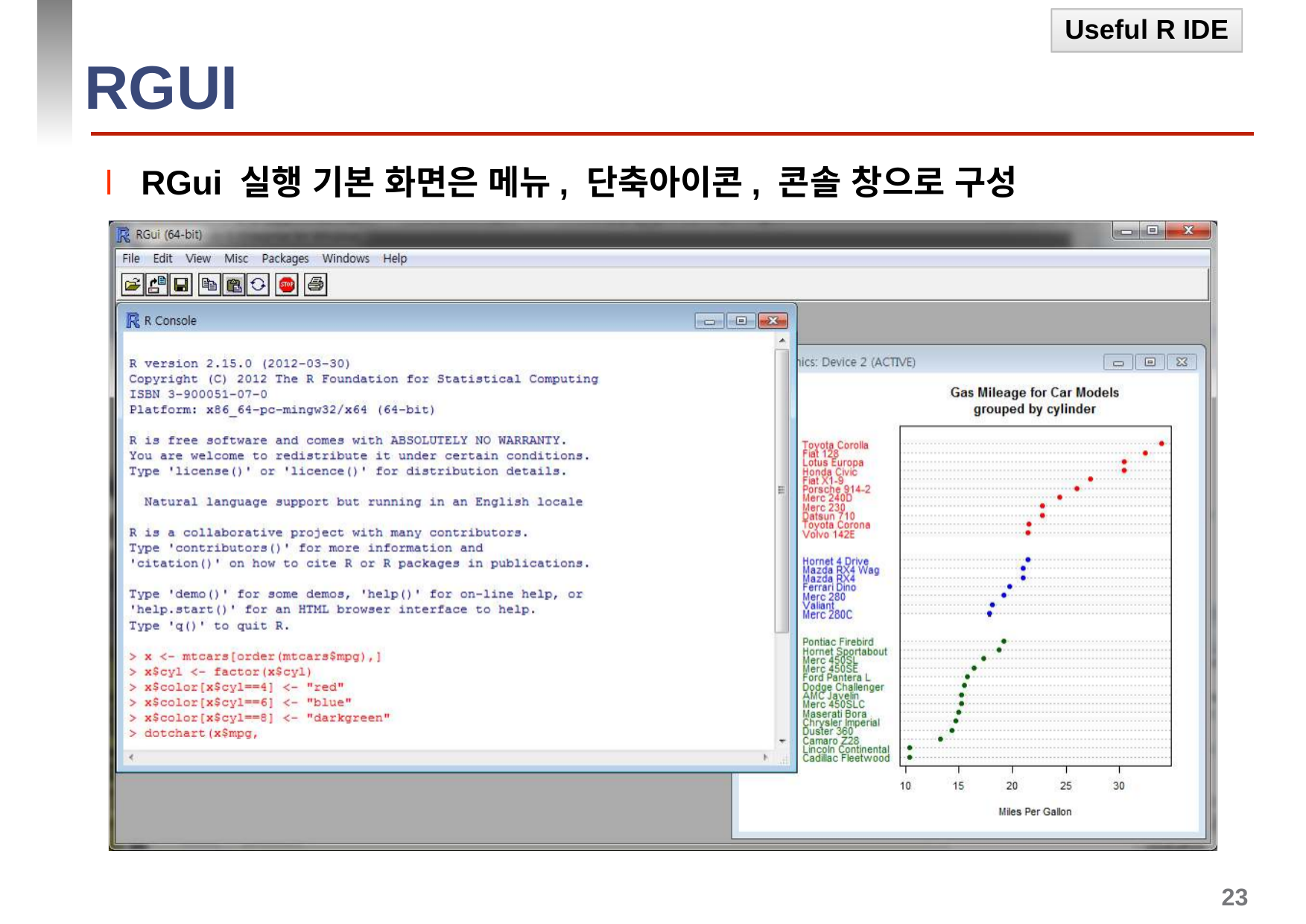

Useful R IDE
# RGUI
l RGui 실행 기본 화면은 메뉴, 단축아이콘, 콘솔 창으로 구성

23